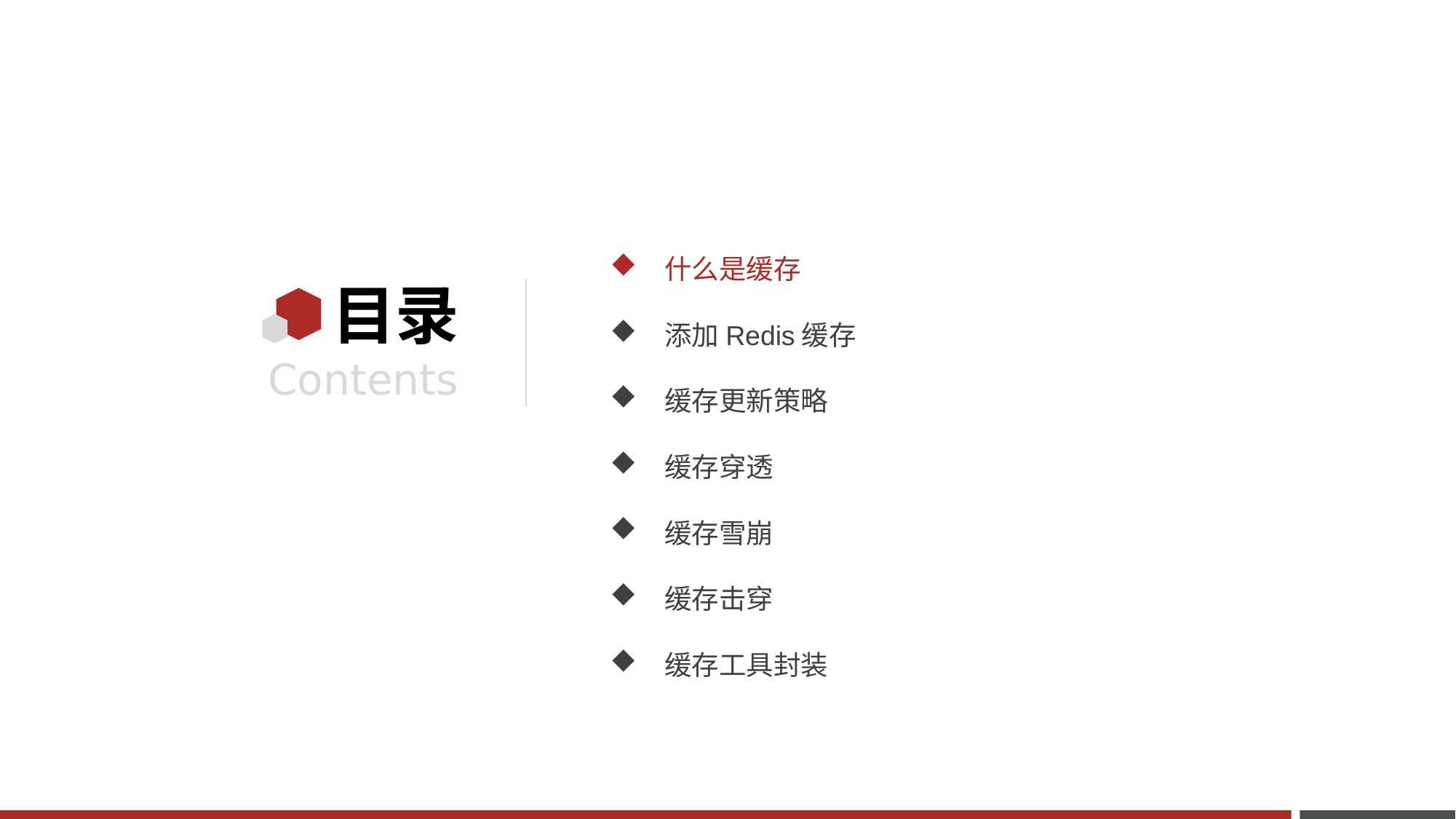

什么是缓存
添加Redis缓存
缓存更新策略
缓存穿透
缓存雪崩
缓存击穿
缓存工具封装